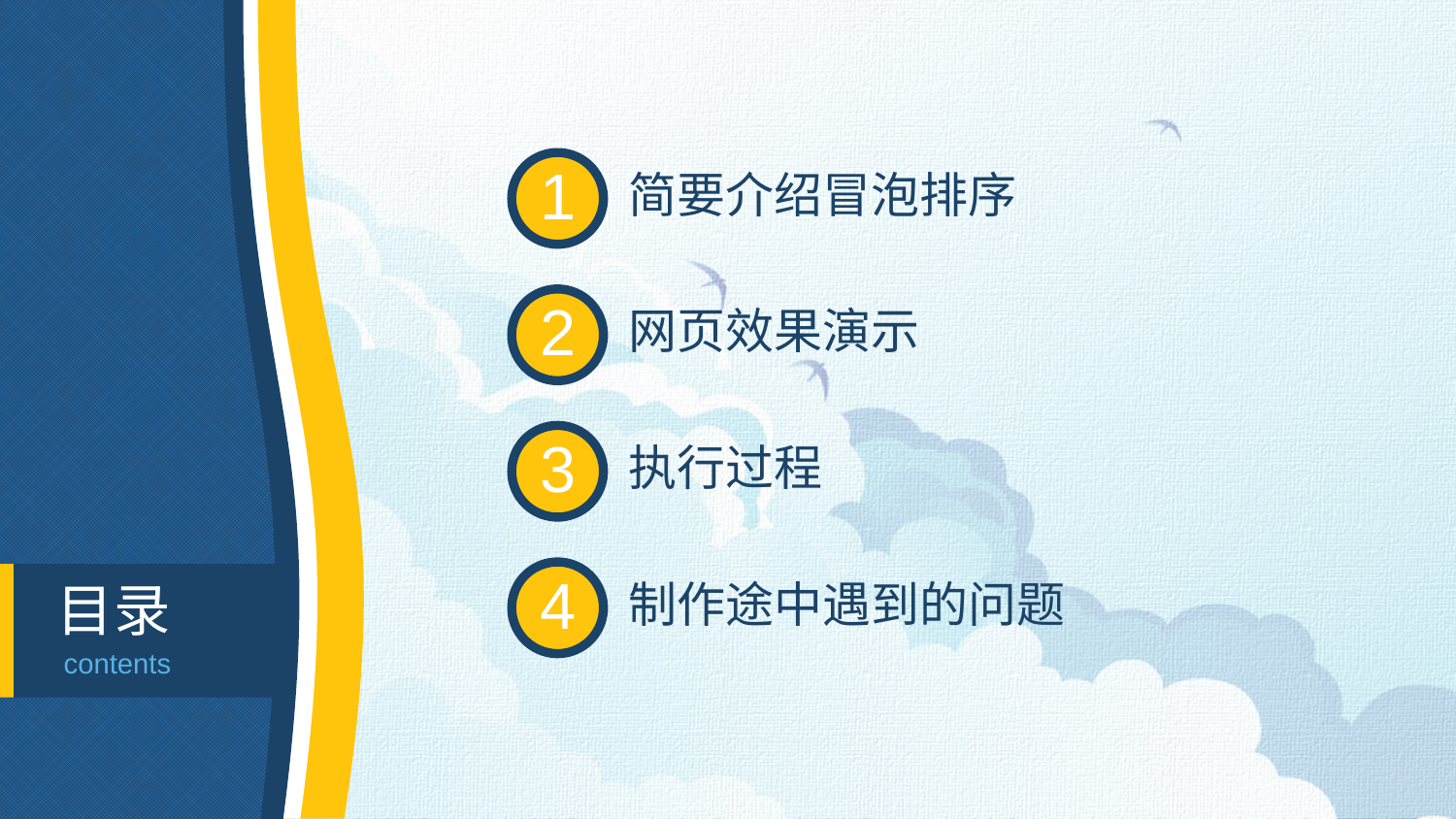

1

简要介绍冒泡排序
2

网页效果演示
3

执行过程
4

制作途中遇到的问题

目录
contents